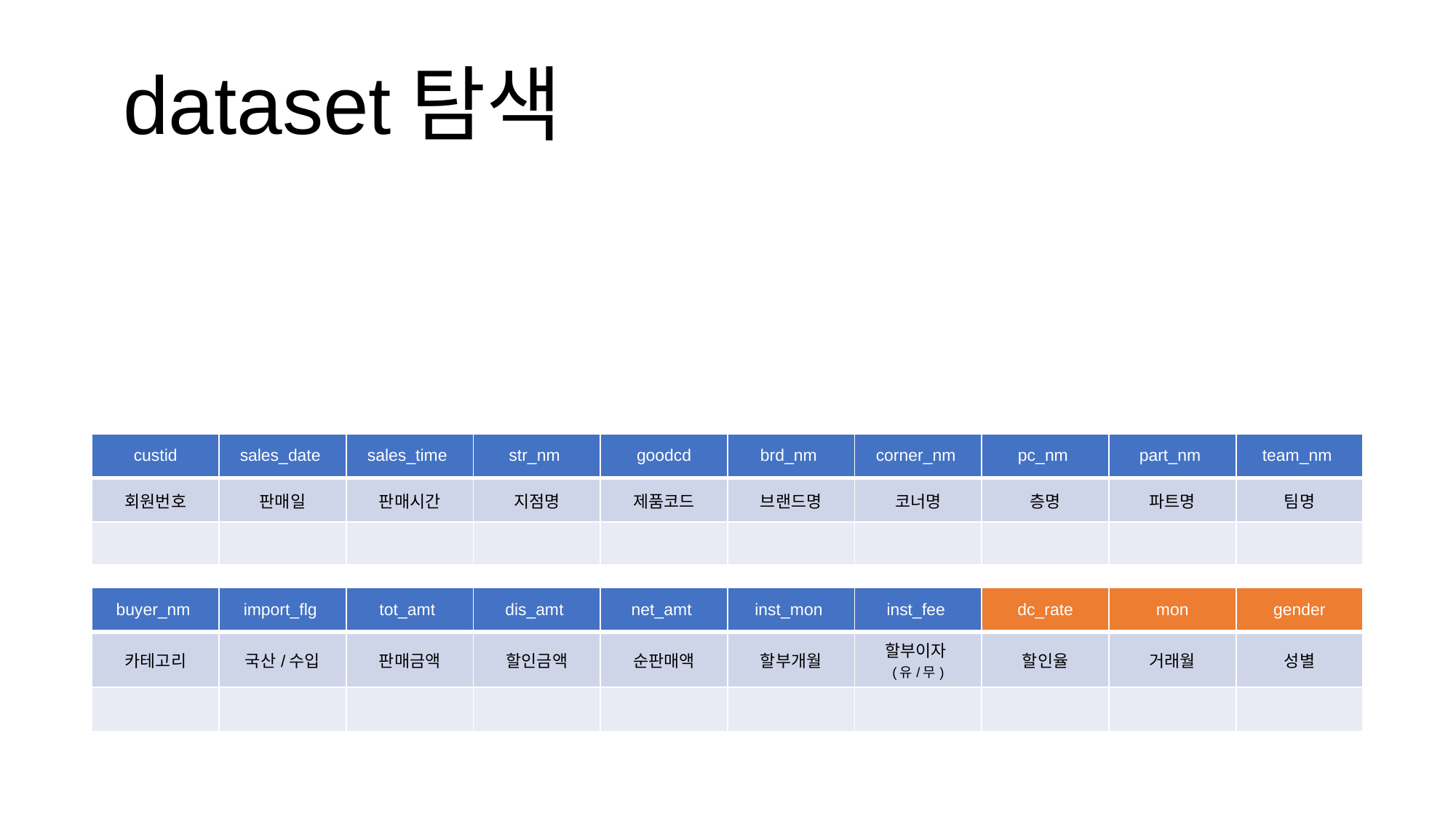

dataset탐색
| custid | sales\_date | sales\_time | str\_nm | goodcd | brd\_nm | corner\_nm | pc\_nm | part\_nm | team\_nm |
| --- | --- | --- | --- | --- | --- | --- | --- | --- | --- |
| 회원번호 | 판매일 | 판매시간 | 지점명 | 제품코드 | 브랜드명 | 코너명 | 층명 | 파트명 | 팀명 |
|  |  |  |  |  |  |  |  |  |  |
| buyer\_nm | import\_flg | tot\_amt | dis\_amt | net\_amt | inst\_mon | inst\_fee | dc\_rate | mon | gender |
| --- | --- | --- | --- | --- | --- | --- | --- | --- | --- |
| 카테고리 | 국산/수입 | 판매금액 | 할인금액 | 순판매액 | 할부개월 | 할부이자(유/무) | 할인율 | 거래월 | 성별 |
|  |  |  |  |  |  |  |  |  |  |